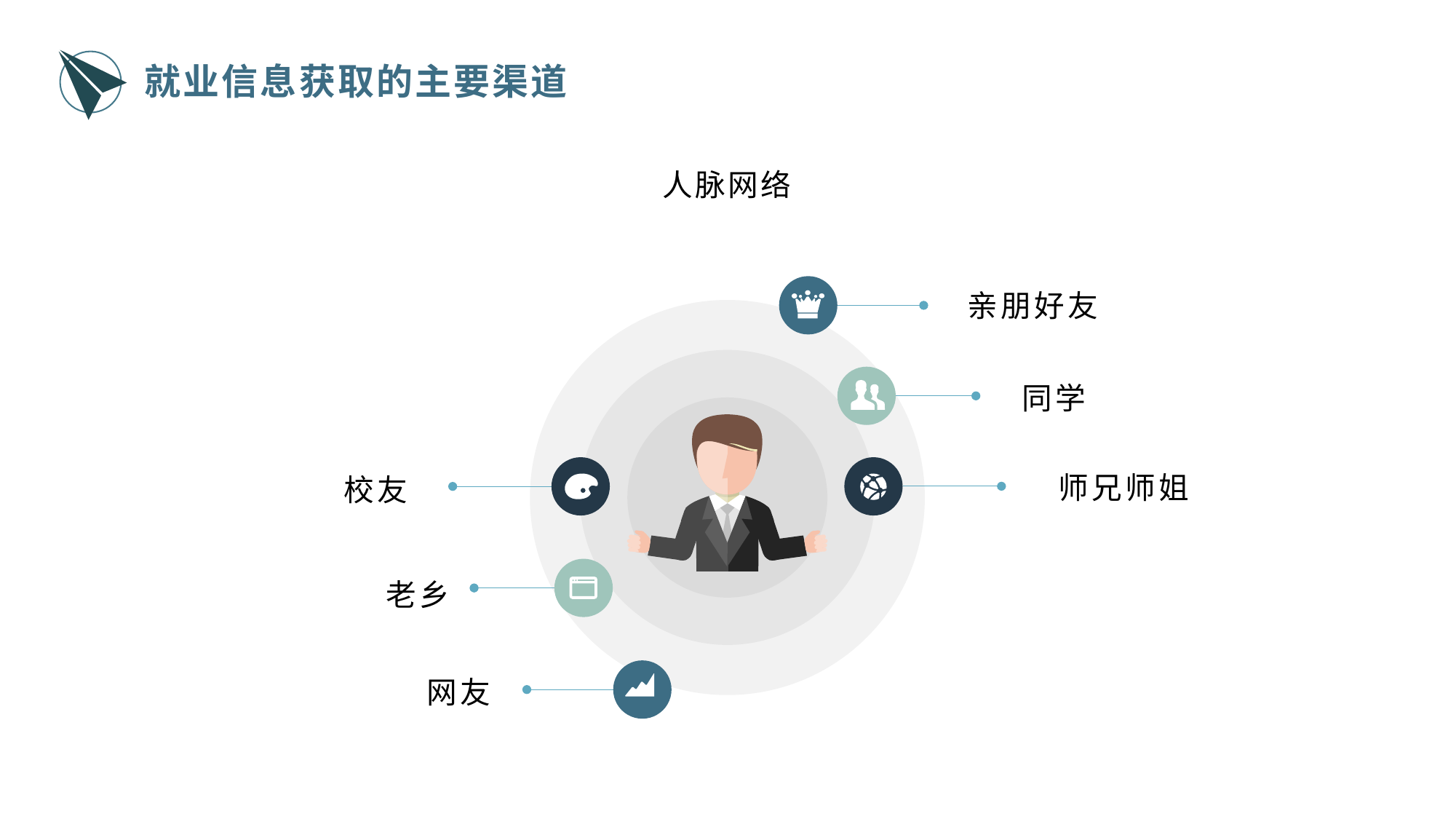

就业信息获取的主要渠道
人脉网络

亲朋好友

同学

师兄师姐
校友

老乡

网友